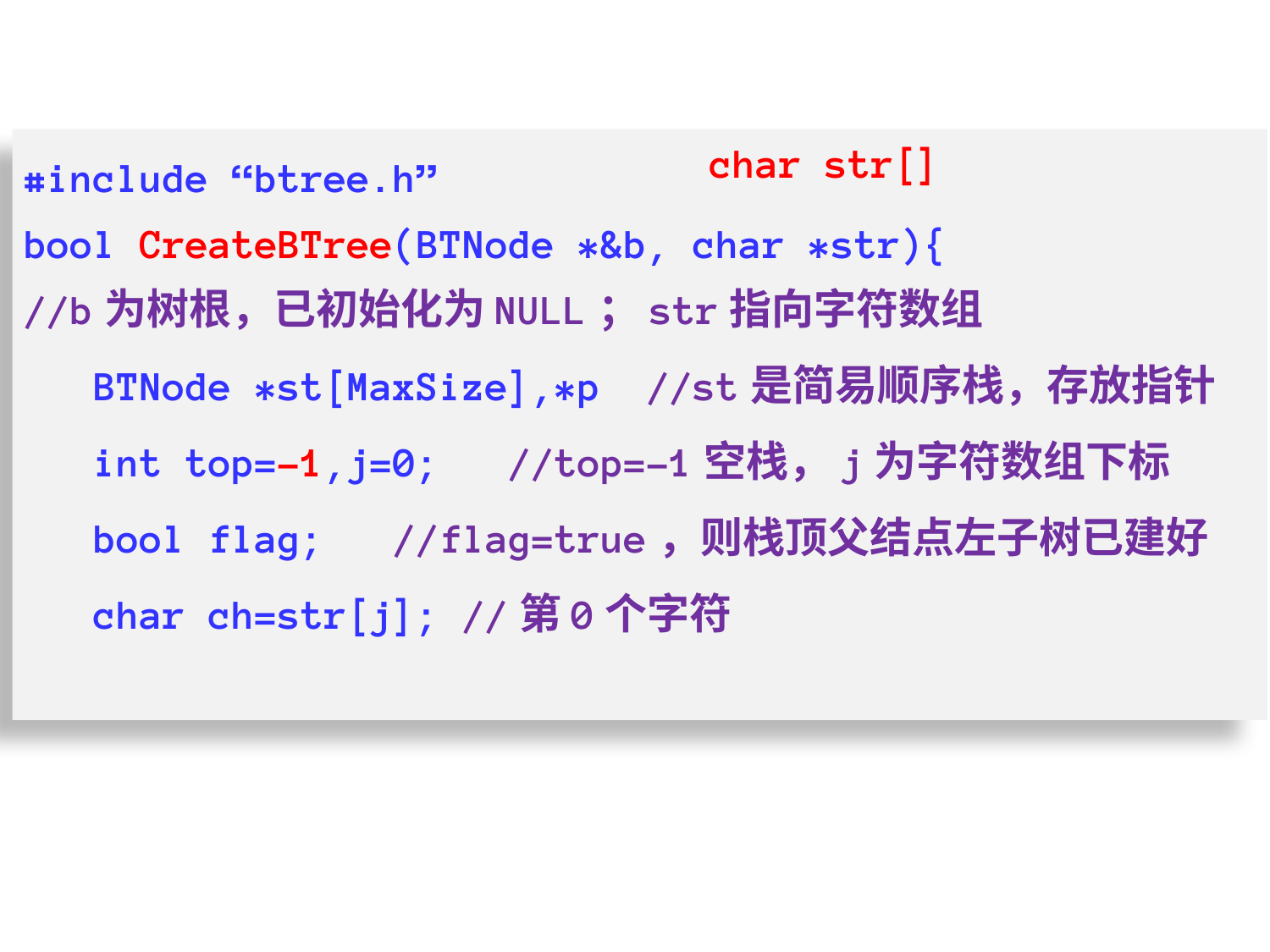

#include “btree.h”
bool CreateBTree(BTNode *&b, char *str){
//b为树根，已初始化为NULL；str指向字符数组
   BTNode *st[MaxSize],*p  //st是简易顺序栈，存放指针
   int top=-1,j=0;   //top=-1空栈，j为字符数组下标
   bool flag;   //flag=true，则栈顶父结点左子树已建好
   char ch=str[j]; //第0个字符

char str[]